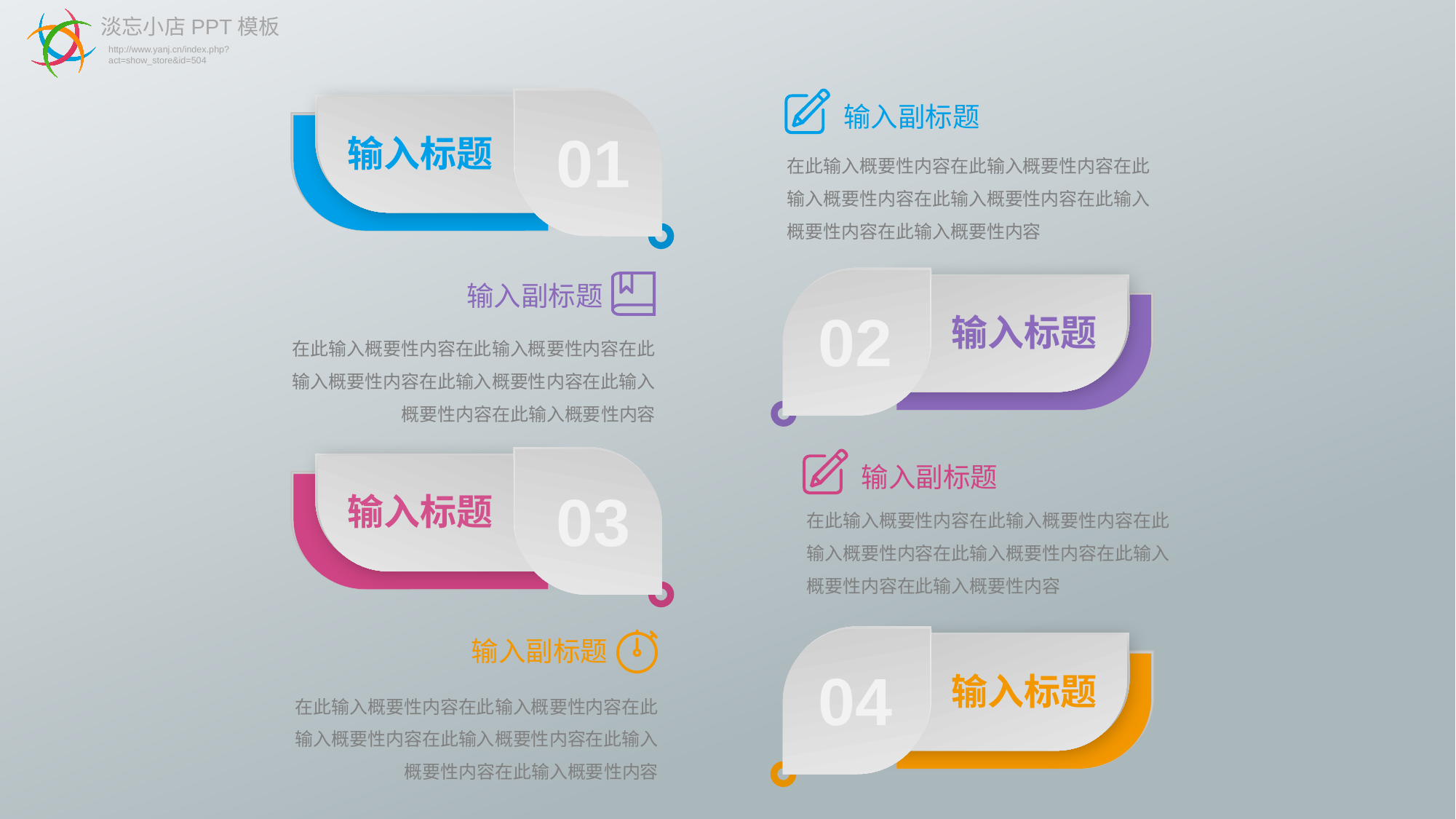

淡忘小店PPT模板

http://www.yanj.cn/index.php?act=show_store&id=504

输入副标题

01
输入标题
在此输入概要性内容在此输入概要性内容在此输入概要性内容在此输入概要性内容在此输入概要性内容在此输入概要性内容

输入副标题

02
输入标题
在此输入概要性内容在此输入概要性内容在此输入概要性内容在此输入概要性内容在此输入概要性内容在此输入概要性内容

输入副标题

03
输入标题
在此输入概要性内容在此输入概要性内容在此输入概要性内容在此输入概要性内容在此输入概要性内容在此输入概要性内容

输入副标题

04
输入标题
在此输入概要性内容在此输入概要性内容在此输入概要性内容在此输入概要性内容在此输入概要性内容在此输入概要性内容